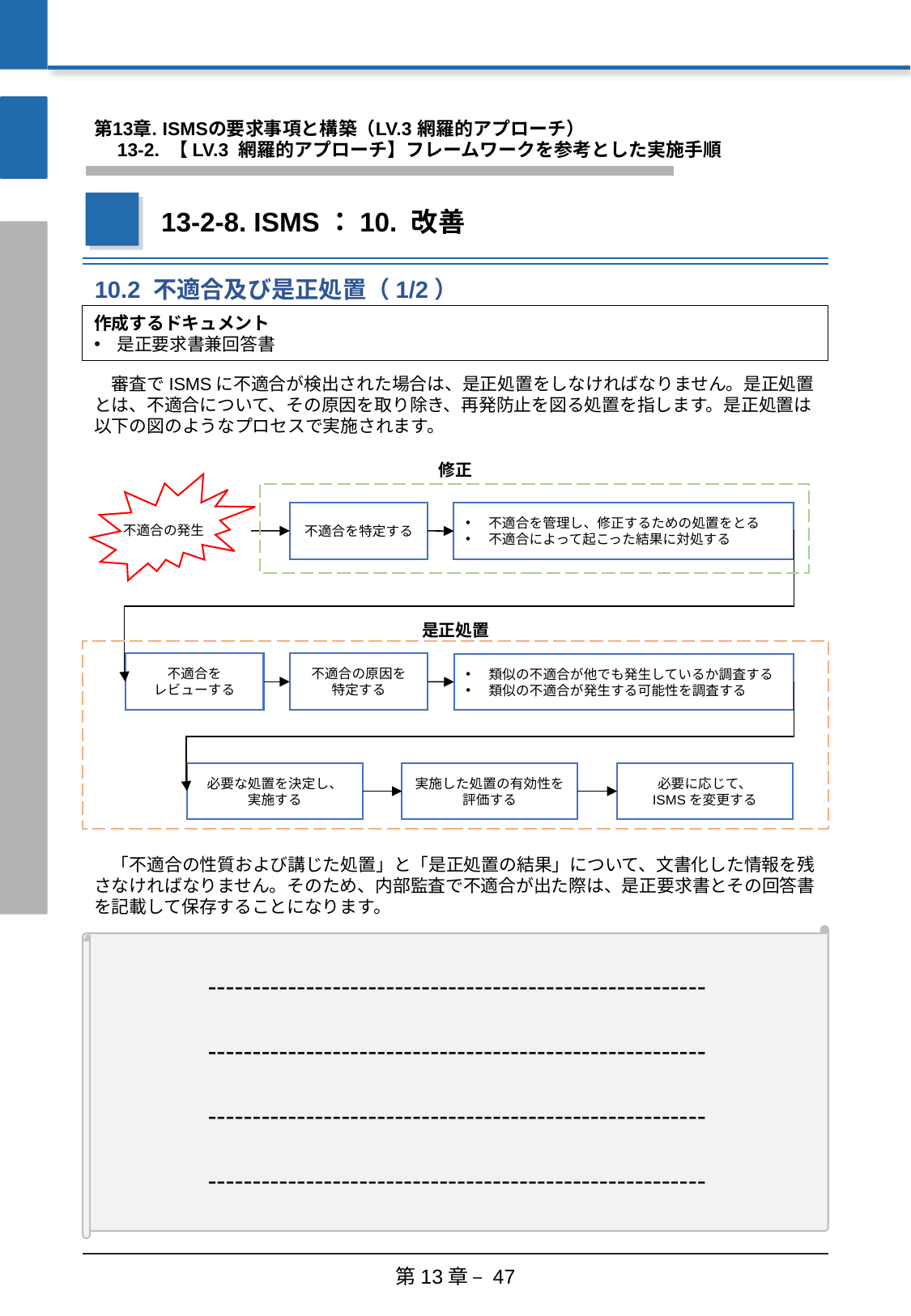

第13章. ISMSの要求事項と構築（LV.3 網羅的アプローチ）
　13-2. 【LV.3 網羅的アプローチ】フレームワークを参考とした実施手順
13-2-8. ISMS：10. 改善
10.2 不適合及び是正処置（1/2）
作成するドキュメント
是正要求書兼回答書
　審査でISMSに不適合が検出された場合は、是正処置をしなければなりません。是正処置とは、不適合について、その原因を取り除き、再発防止を図る処置を指します。是正処置は以下の図のようなプロセスで実施されます。
修正

不適合を特定する
不適合を管理し、修正するための処置をとる
不適合によって起こった結果に対処する
不適合の発生
是正処置

不適合を
レビューする
不適合の原因を
特定する
類似の不適合が他でも発生しているか調査する
類似の不適合が発生する可能性を調査する
必要な処置を決定し、
実施する
実施した処置の有効性を
評価する
必要に応じて、
ISMSを変更する
　「不適合の性質および講じた処置」と「是正処置の結果」について、文書化した情報を残さなければなりません。そのため、内部監査で不適合が出た際は、是正要求書とその回答書を記載して保存することになります。

--------------------------------------------------------

--------------------------------------------------------

--------------------------------------------------------

--------------------------------------------------------

第13章 – 47